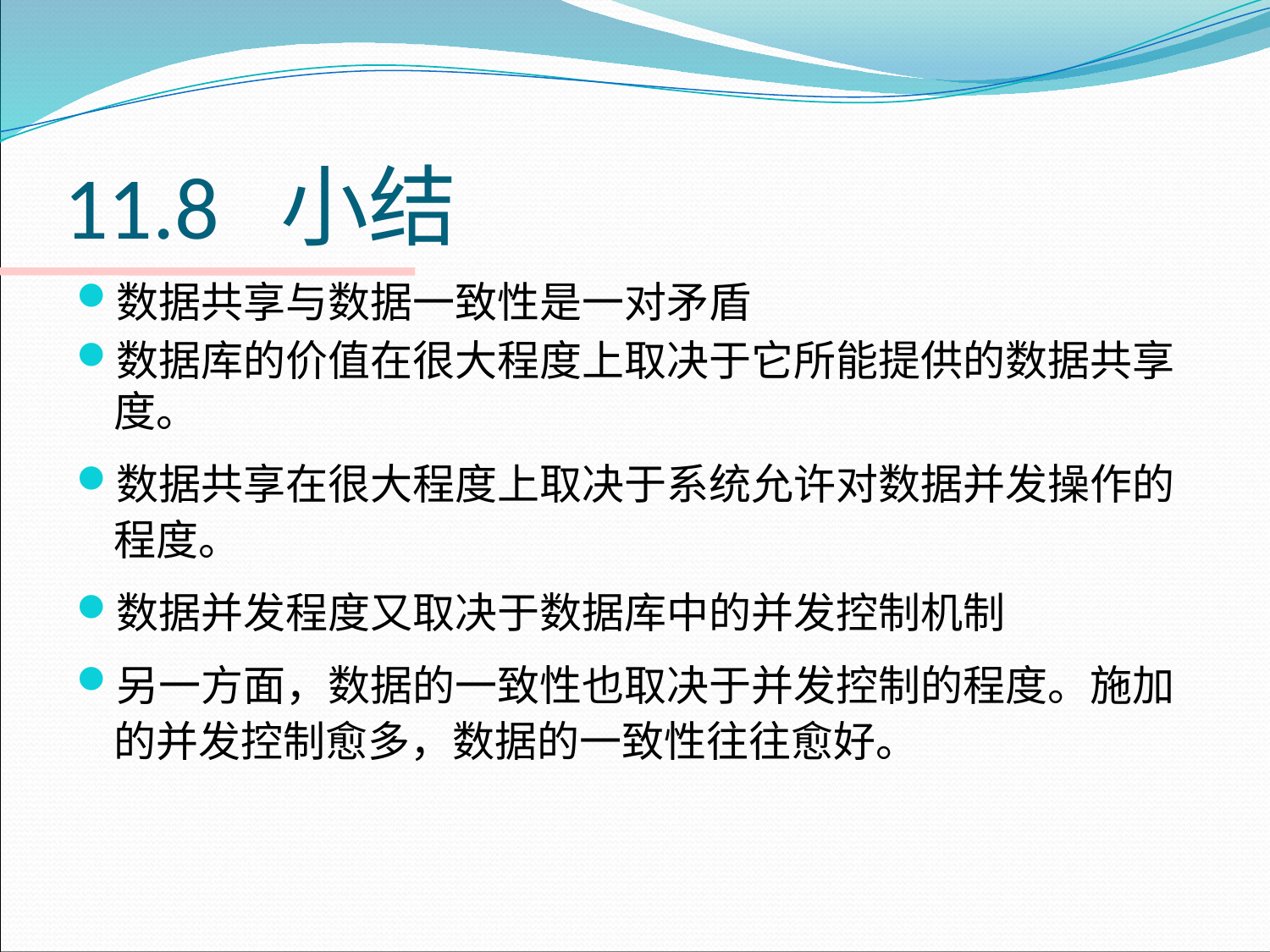

# 11.8  小结
数据共享与数据一致性是一对矛盾
数据库的价值在很大程度上取决于它所能提供的数据共享度。
数据共享在很大程度上取决于系统允许对数据并发操作的程度。
数据并发程度又取决于数据库中的并发控制机制
另一方面，数据的一致性也取决于并发控制的程度。施加的并发控制愈多，数据的一致性往往愈好。
1052